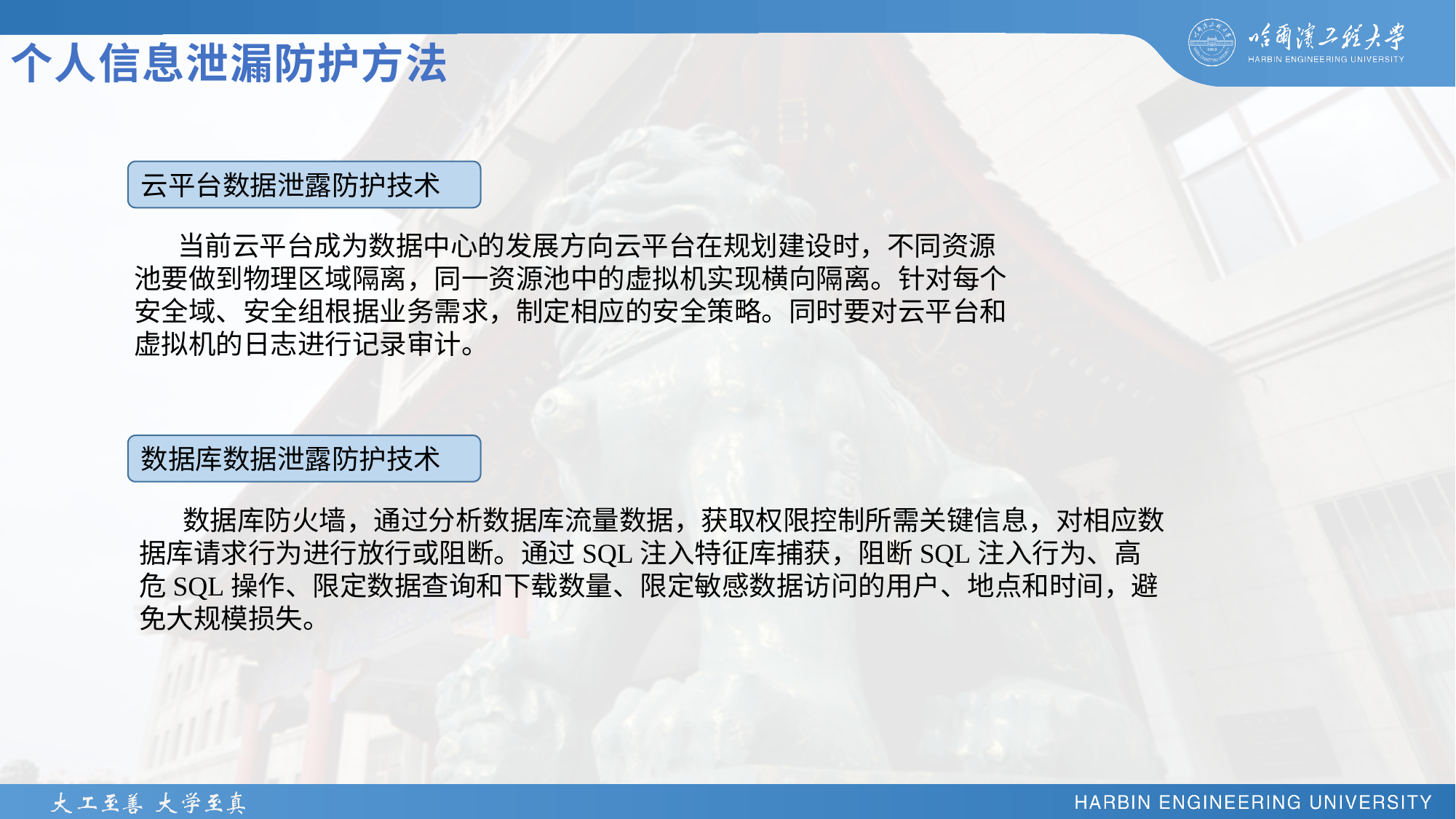

# 个人信息泄漏防护方法
云平台数据泄露防护技术
      当前云平台成为数据中心的发展方向云平台在规划建设时，不同资源池要做到物理区域隔离，同一资源池中的虚拟机实现横向隔离。针对每个安全域、安全组根据业务需求，制定相应的安全策略。同时要对云平台和虚拟机的日志进行记录审计。
      数据库防火墙，通过分析数据库流量数据，获取权限控制所需关键信息，对相应数据库请求行为进行放行或阻断。通过SQL注入特征库捕获，阻断SQL注入行为、高危SQL操作、限定数据查询和下载数量、限定敏感数据访问的用户、地点和时间，避免大规模损失。
数据库数据泄露防护技术